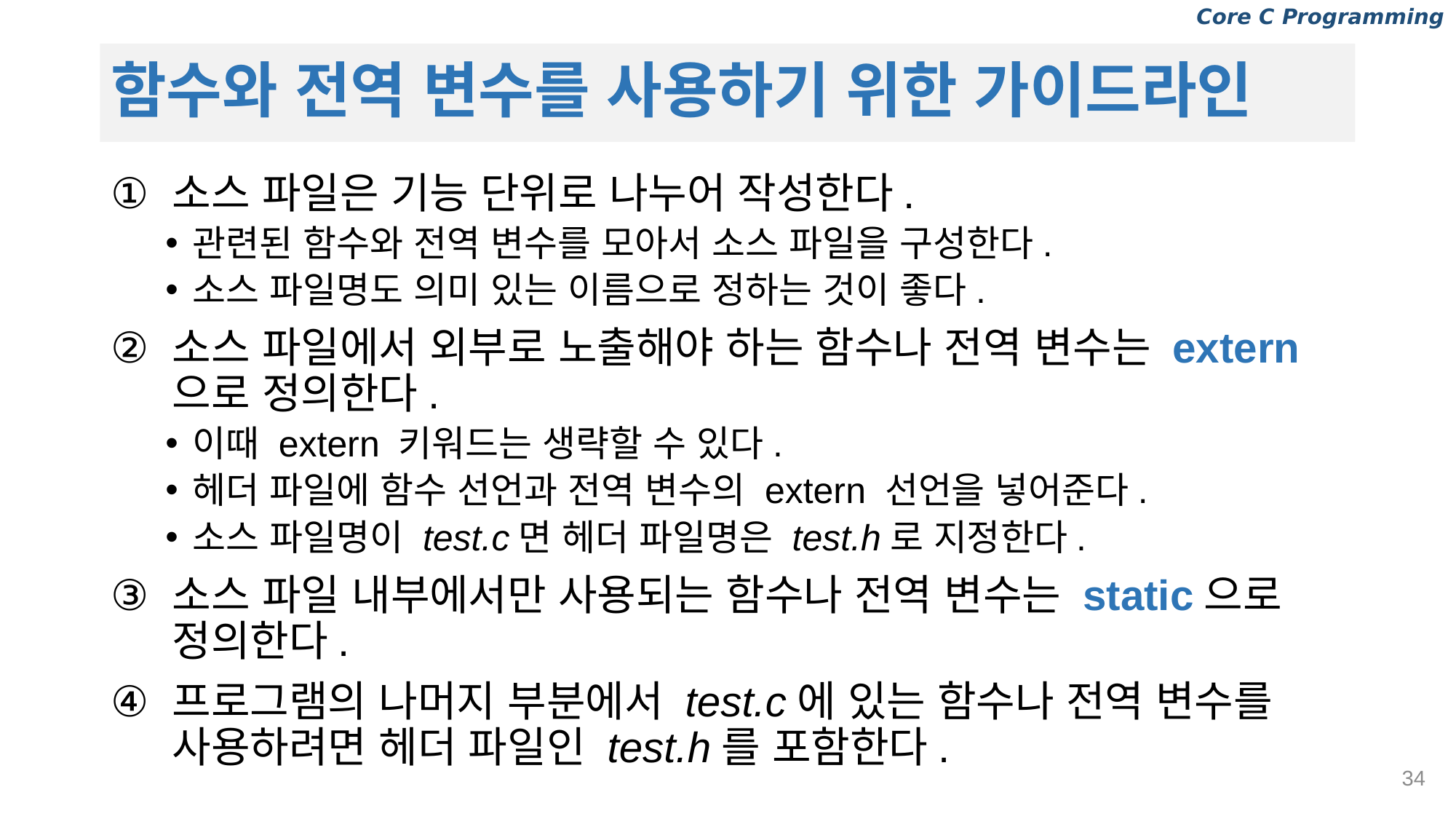

# 함수와 전역 변수를 사용하기 위한 가이드라인
소스 파일은 기능 단위로 나누어 작성한다.
관련된 함수와 전역 변수를 모아서 소스 파일을 구성한다.
소스 파일명도 의미 있는 이름으로 정하는 것이 좋다.
소스 파일에서 외부로 노출해야 하는 함수나 전역 변수는 extern으로 정의한다.
이때 extern 키워드는 생략할 수 있다.
헤더 파일에 함수 선언과 전역 변수의 extern 선언을 넣어준다.
소스 파일명이 test.c면 헤더 파일명은 test.h로 지정한다.
소스 파일 내부에서만 사용되는 함수나 전역 변수는 static으로 정의한다.
프로그램의 나머지 부분에서 test.c에 있는 함수나 전역 변수를 사용하려면 헤더 파일인 test.h를 포함한다.
34